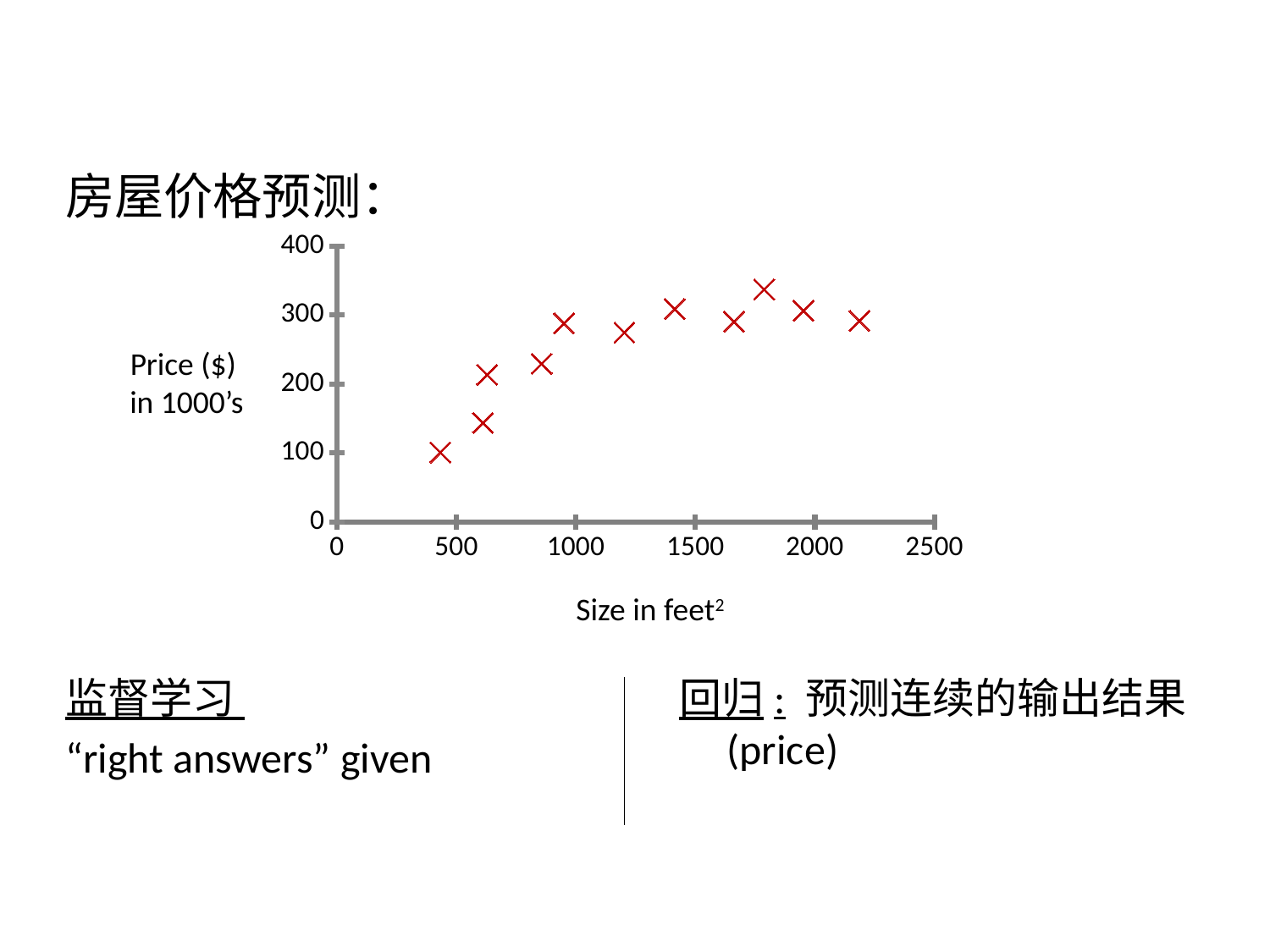

房屋价格预测：

### Chart

| Category | Size (feet2) |
|---|---|
Price ($)
in 1000’s
Size in feet2
监督学习
“right answers” given
回归: 预测连续的输出结果(price)